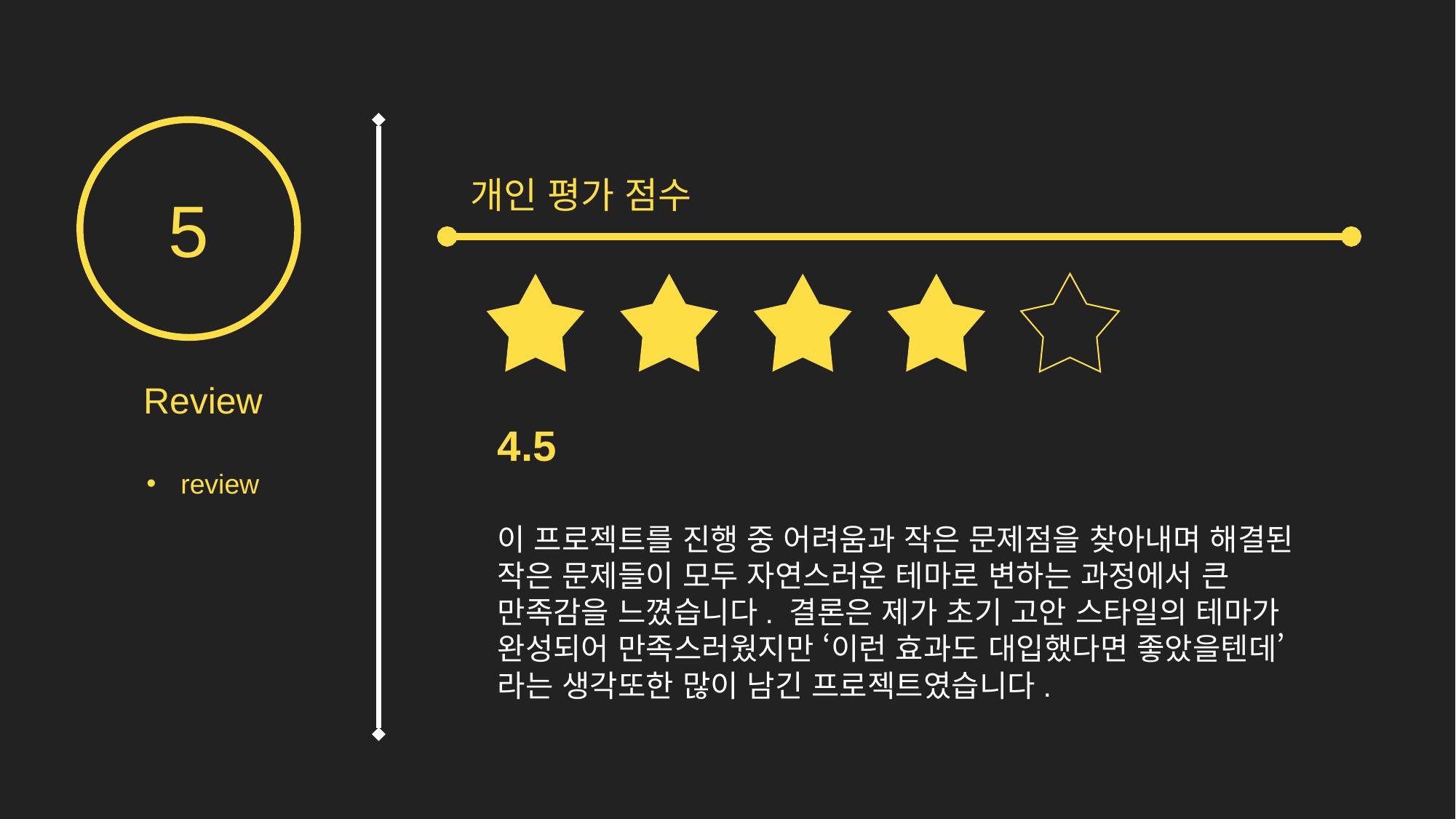

5
개인 평가 점수

Review
4.5

이 프로젝트를 진행 중 어려움과 작은 문제점을 찾아내며 해결된 작은 문제들이 모두 자연스러운 테마로 변하는 과정에서 큰 만족감을 느꼈습니다. 결론은 제가 초기 고안 스타일의 테마가 완성되어 만족스러웠지만 ‘이런 효과도 대입했다면 좋았을텐데’ 라는 생각또한 많이 남긴 프로젝트였습니다.
review